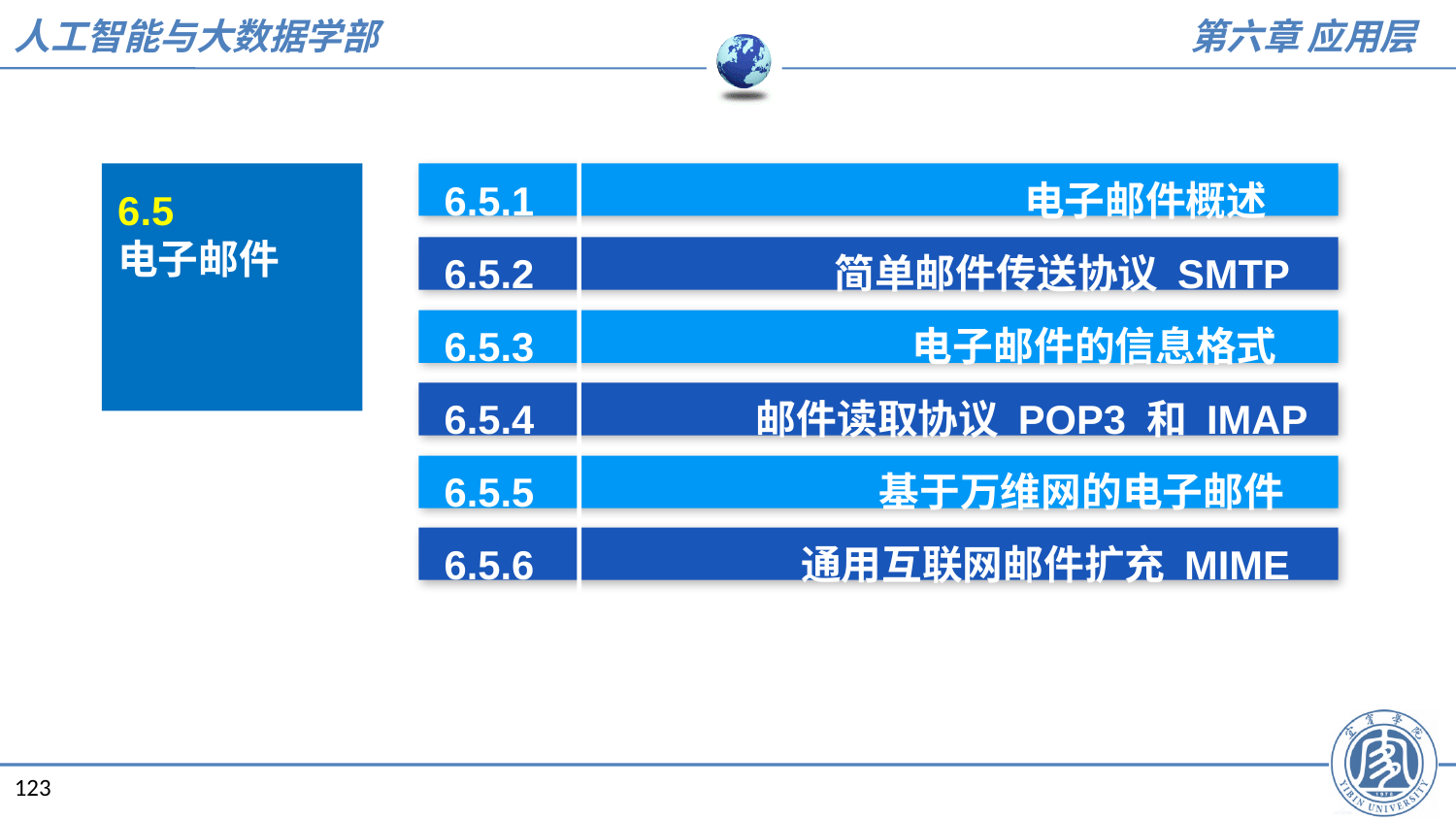

6.5.1                                           电子邮件概述
6.5.2                          简单邮件传送协议 SMTP
6.5.3                                 电子邮件的信息格式
6.5.4                   邮件读取协议 POP3 和 IMAP
6.5.5                              基于万维网的电子邮件
6.5.6                       通用互联网邮件扩充 MIME

6.5
电子邮件

123